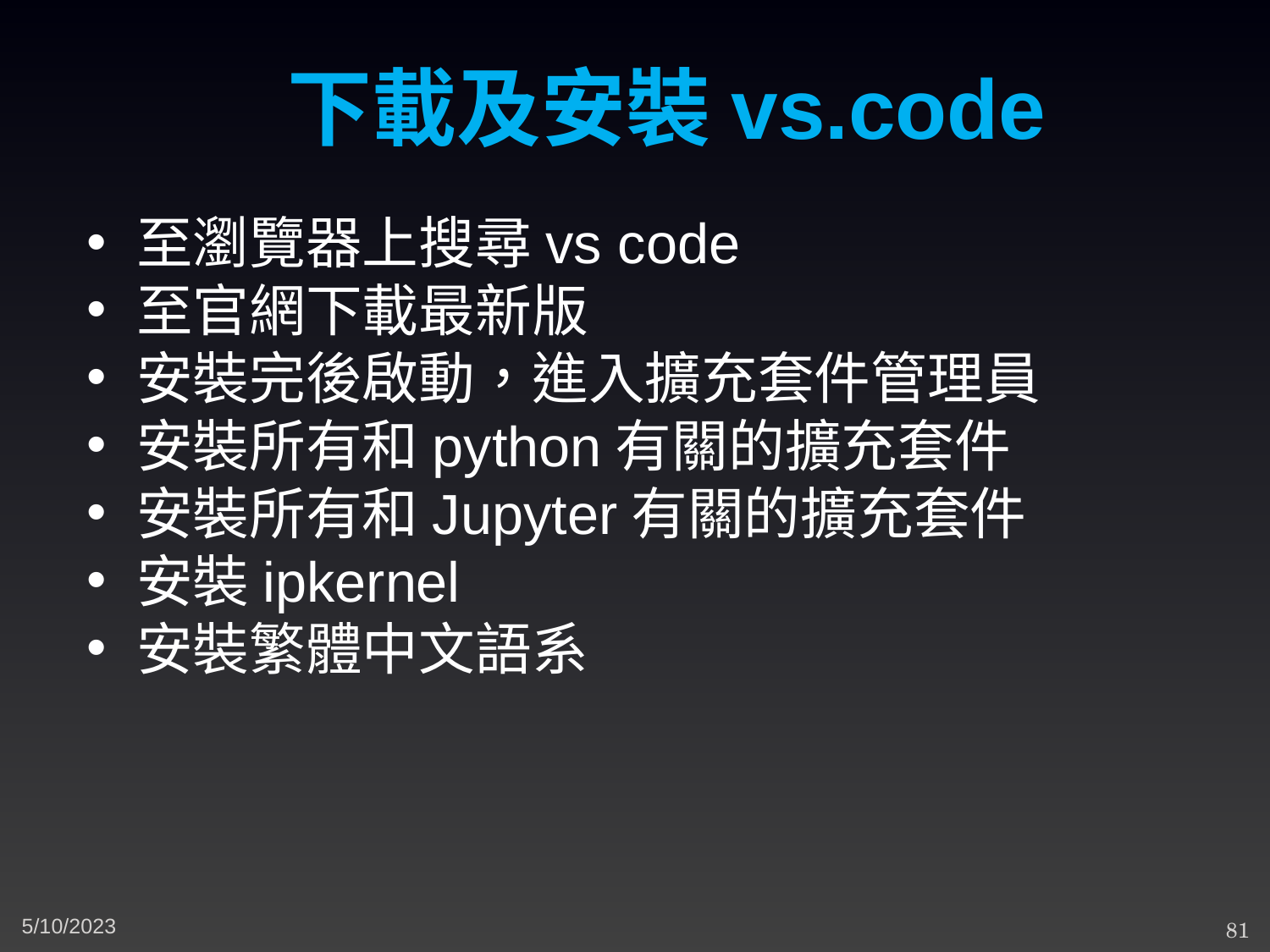

下載及安裝vs.code
至瀏覽器上搜尋vs code
至官網下載最新版
安裝完後啟動，進入擴充套件管理員
安裝所有和python有關的擴充套件
安裝所有和Jupyter有關的擴充套件
安裝ipkernel
安裝繁體中文語系

5/10/2023
81